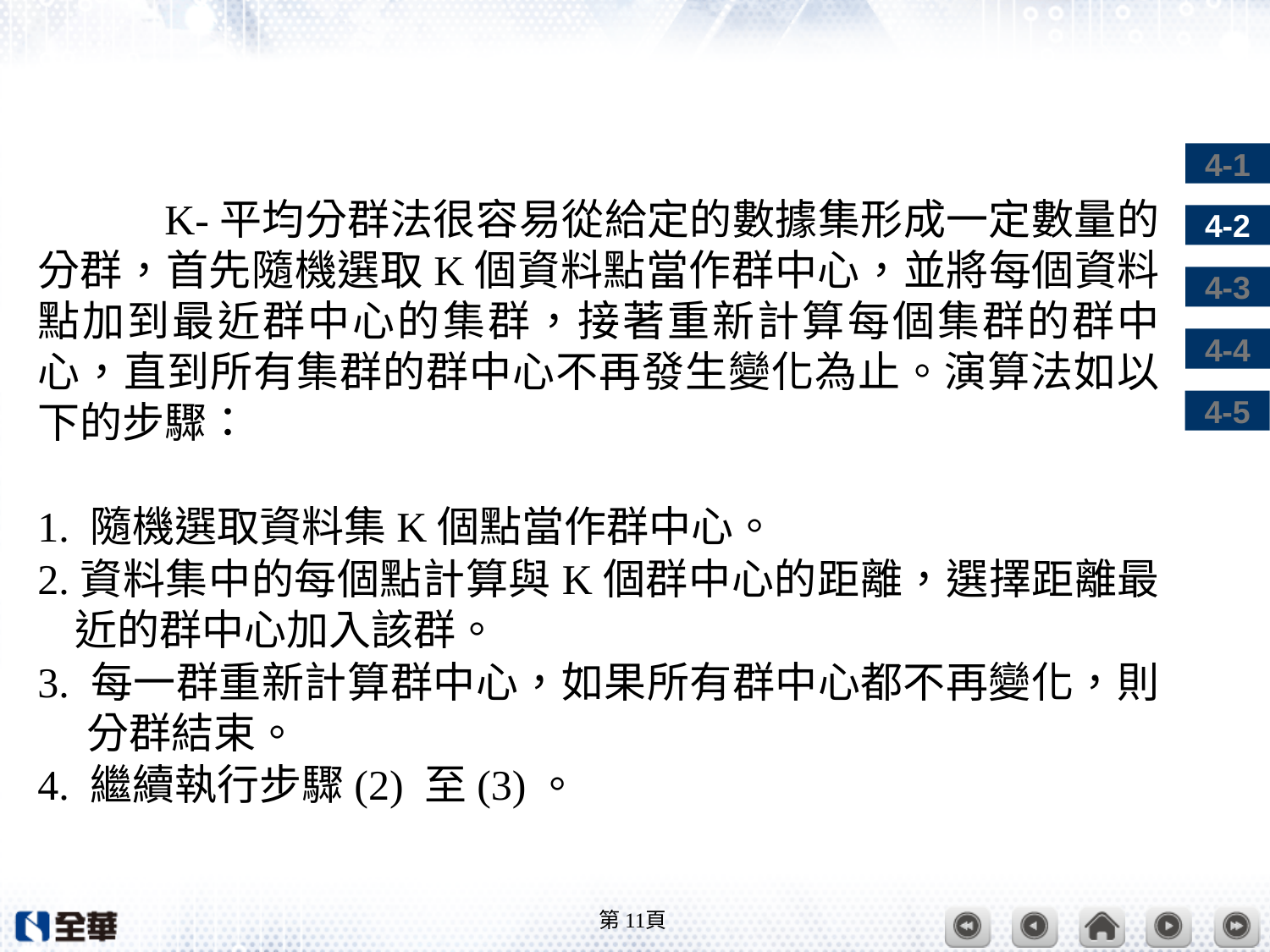

#
	K-平均分群法很容易從給定的數據集形成一定數量的分群，首先隨機選取K個資料點當作群中心，並將每個資料點加到最近群中心的集群，接著重新計算每個集群的群中心，直到所有集群的群中心不再發生變化為止。演算法如以下的步驟：

1. 隨機選取資料集K個點當作群中心。
2.資料集中的每個點計算與K個群中心的距離，選擇距離最近的群中心加入該群。
3. 每一群重新計算群中心，如果所有群中心都不再變化，則分群結束。
4. 繼續執行步驟(2) 至(3)。